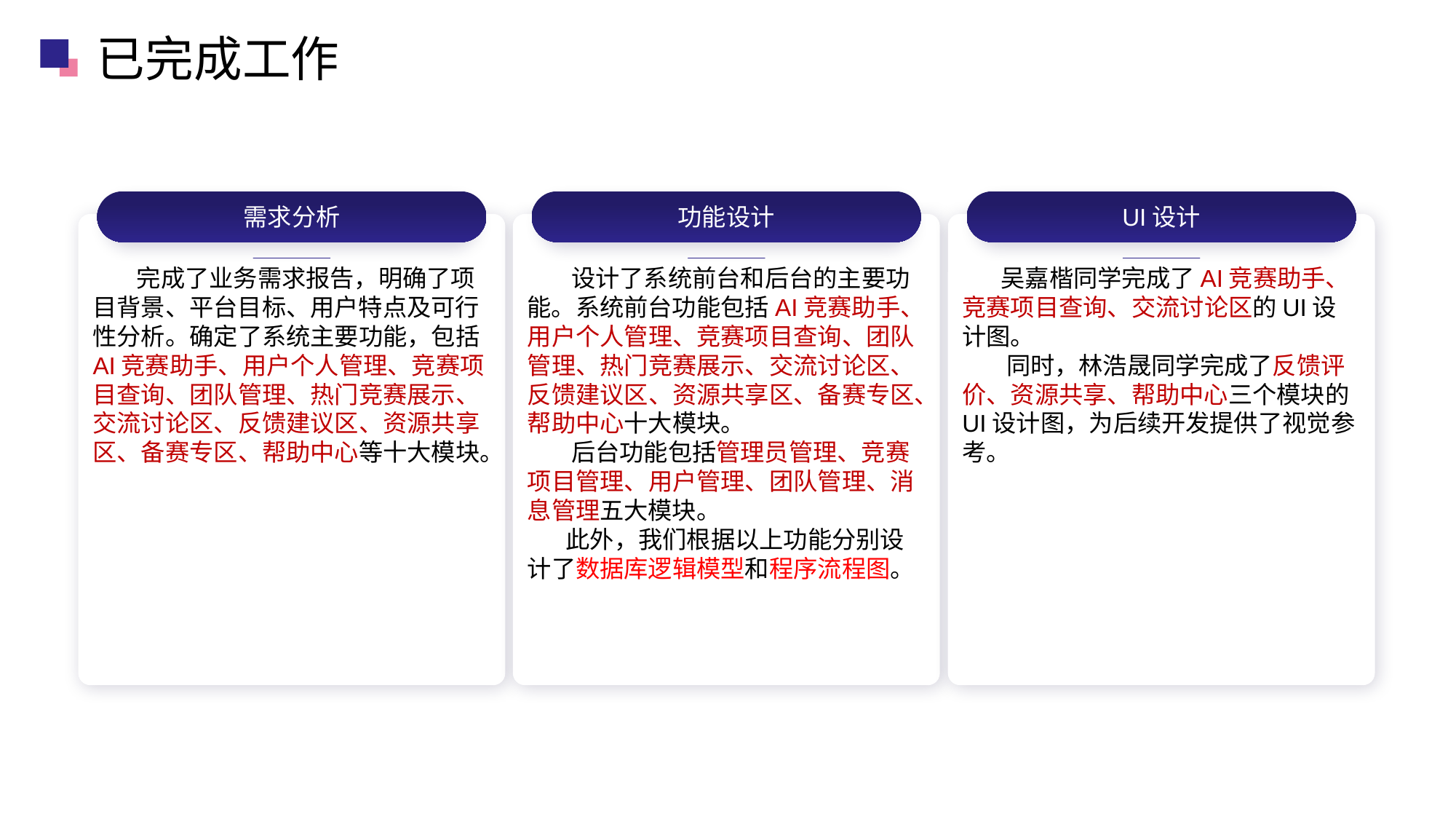

已完成工作

需求分析
功能设计
UI设计

       完成了业务需求报告，明确了项目背景、平台目标、用户特点及可行性分析。确定了系统主要功能，包括AI竞赛助手、用户个人管理、竞赛项目查询、团队管理、热门竞赛展示、交流讨论区、反馈建议区、资源共享区、备赛专区、帮助中心等十大模块。
       设计了系统前台和后台的主要功能。系统前台功能包括AI竞赛助手、用户个人管理、竞赛项目查询、团队管理、热门竞赛展示、交流讨论区、反馈建议区、资源共享区、备赛专区、帮助中心十大模块。
       后台功能包括管理员管理、竞赛项目管理、用户管理、团队管理、消息管理五大模块。
      此外，我们根据以上功能分别设计了数据库逻辑模型和程序流程图。
      吴嘉楷同学完成了AI竞赛助手、竞赛项目查询、交流讨论区的UI设计图。
       同时，林浩晟同学完成了反馈评价、资源共享、帮助中心三个模块的UI设计图，为后续开发提供了视觉参考。